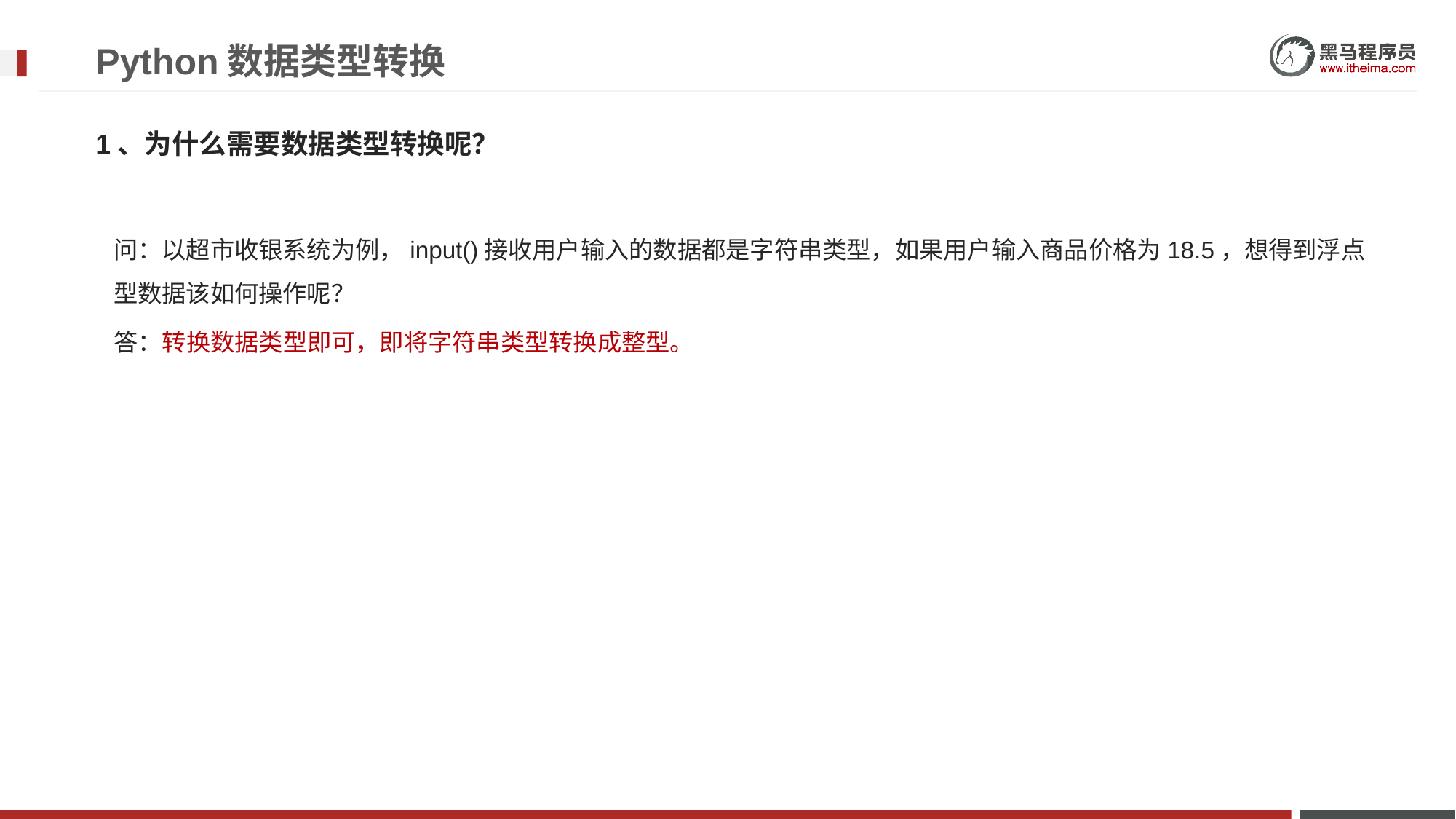

# Python数据类型转换
1、为什么需要数据类型转换呢？

问：以超市收银系统为例，input()接收用户输入的数据都是字符串类型，如果用户输入商品价格为18.5，想得到浮点型数据该如何操作呢？
答：转换数据类型即可，即将字符串类型转换成整型。